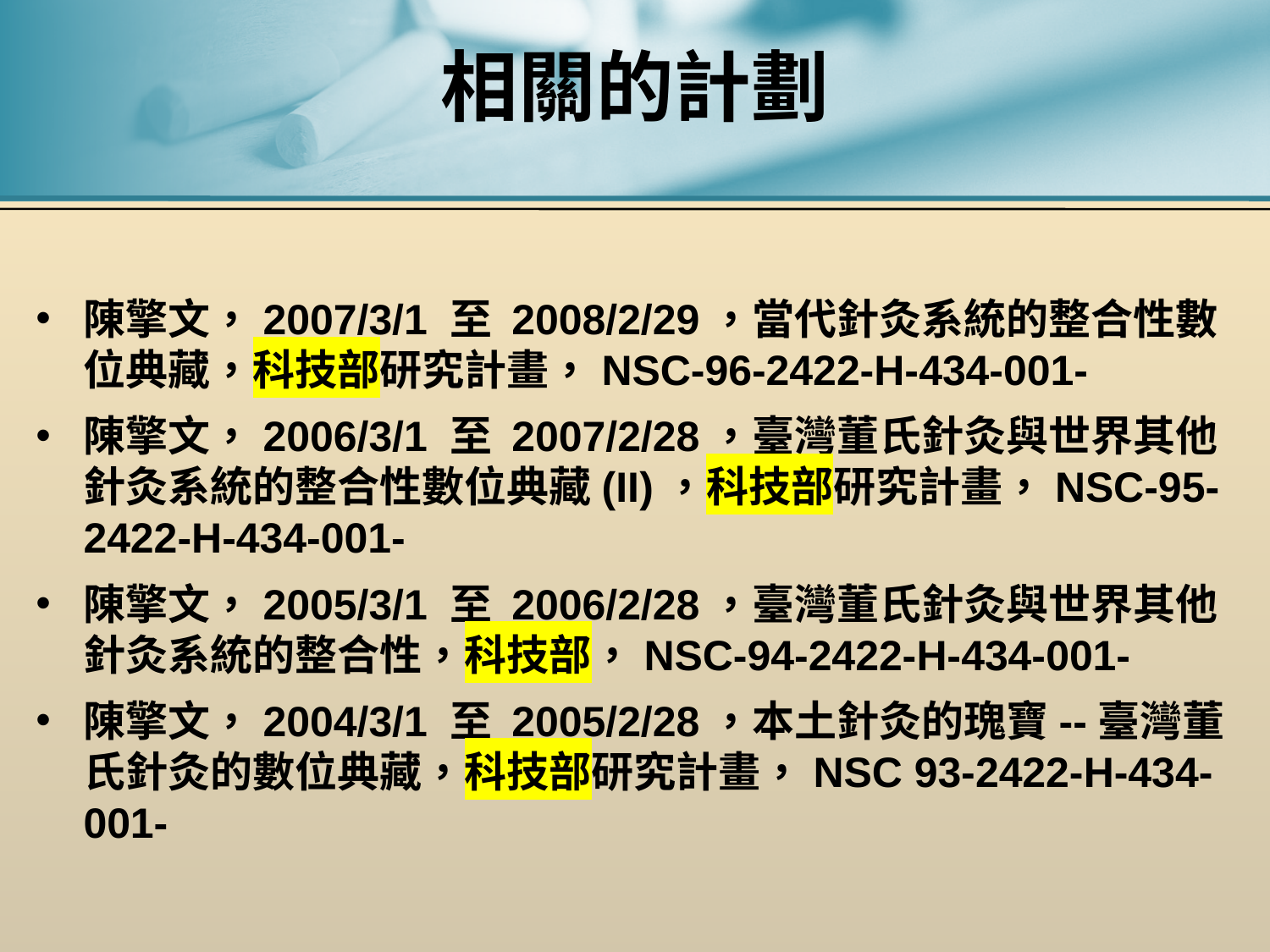

# 相關的計劃
陳擎文，2007/3/1 至 2008/2/29，當代針灸系統的整合性數位典藏，科技部研究計畫，NSC-96-2422-H-434-001-
陳擎文，2006/3/1 至 2007/2/28，臺灣董氏針灸與世界其他針灸系統的整合性數位典藏(II)，科技部研究計畫，NSC-95-2422-H-434-001-
陳擎文，2005/3/1 至 2006/2/28，臺灣董氏針灸與世界其他針灸系統的整合性，科技部，NSC-94-2422-H-434-001-
陳擎文，2004/3/1 至 2005/2/28，本土針灸的瑰寶--臺灣董氏針灸的數位典藏，科技部研究計畫，NSC 93-2422-H-434-001-